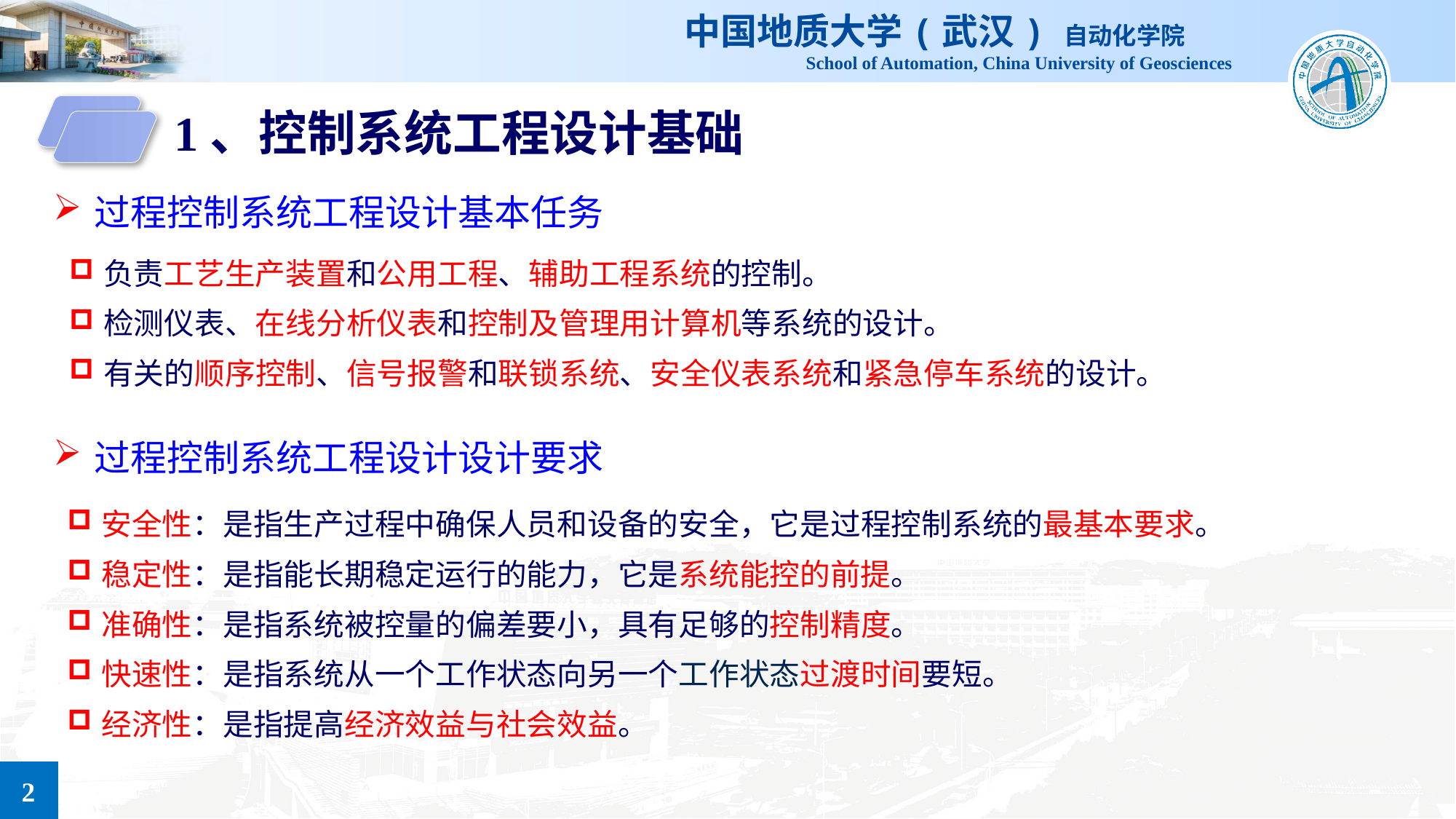

1、控制系统工程设计基础
过程控制系统工程设计基本任务
负责工艺生产装置和公用工程、辅助工程系统的控制。
检测仪表、在线分析仪表和控制及管理用计算机等系统的设计。
有关的顺序控制、信号报警和联锁系统、安全仪表系统和紧急停车系统的设计。
过程控制系统工程设计设计要求
安全性：是指生产过程中确保人员和设备的安全，它是过程控制系统的最基本要求。
稳定性：是指能长期稳定运行的能力，它是系统能控的前提。
准确性：是指系统被控量的偏差要小，具有足够的控制精度。
快速性：是指系统从一个工作状态向另一个工作状态过渡时间要短。
经济性：是指提高经济效益与社会效益。
2